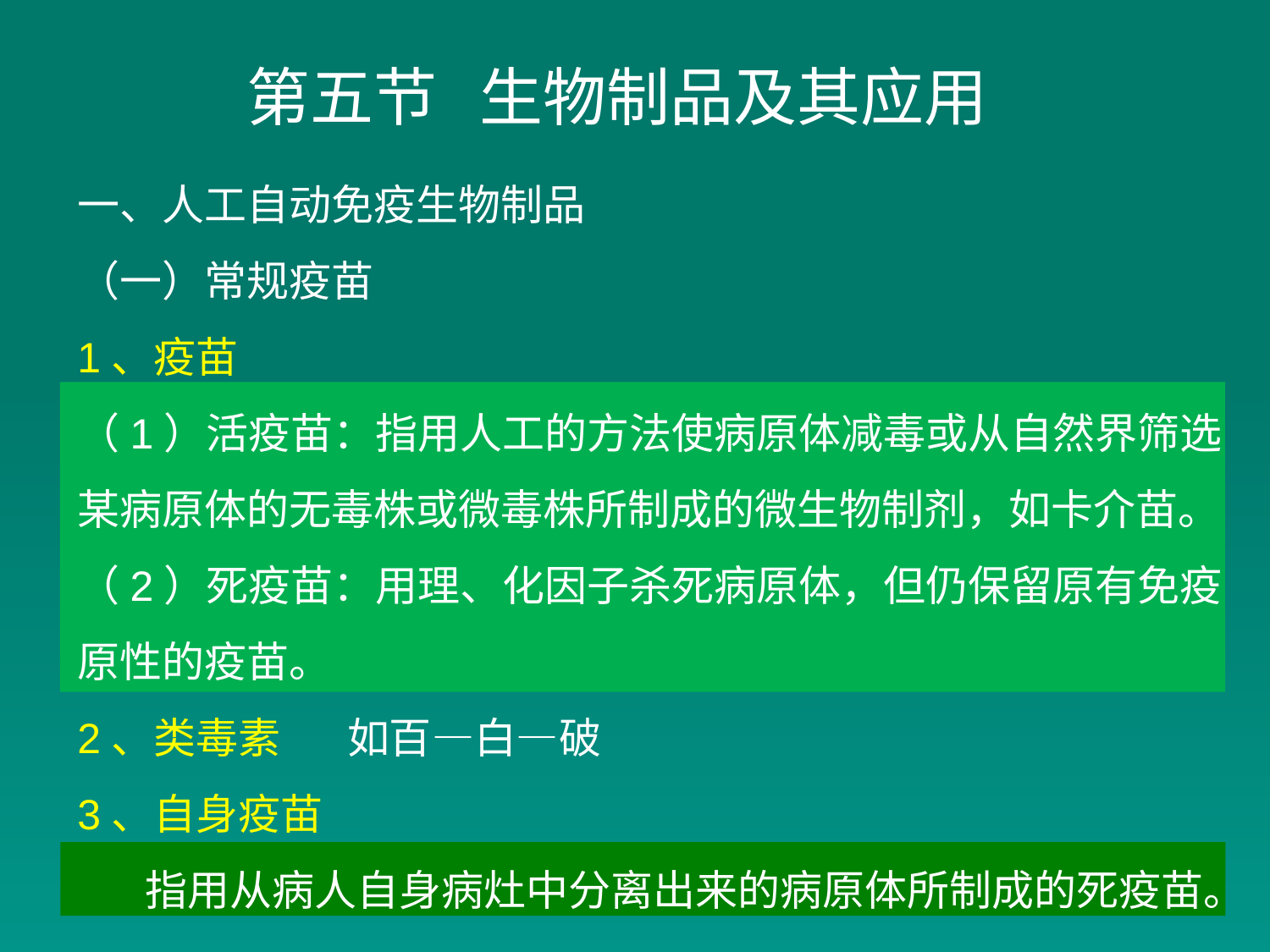

# 第五节   生物制品及其应用
一、人工自动免疫生物制品
（一）常规疫苗
1、疫苗
（1）活疫苗：指用人工的方法使病原体减毒或从自然界筛选某病原体的无毒株或微毒株所制成的微生物制剂，如卡介苗。
（2）死疫苗：用理、化因子杀死病原体，但仍保留原有免疫原性的疫苗。
2、类毒素       如百—白—破
3、自身疫苗
      指用从病人自身病灶中分离出来的病原体所制成的死疫苗。